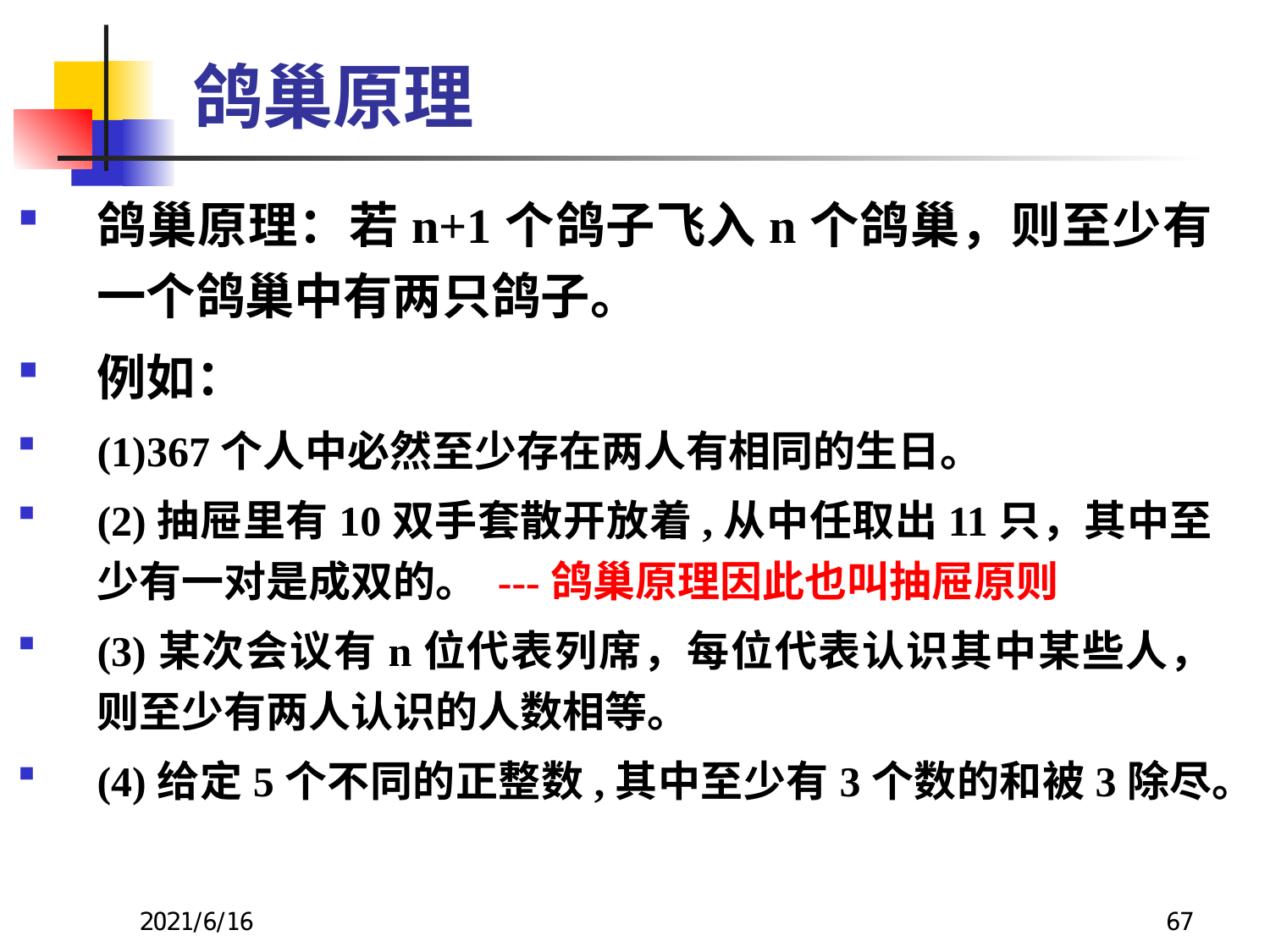

# 鸽巢原理
鸽巢原理：若n+1个鸽子飞入n个鸽巢，则至少有一个鸽巢中有两只鸽子。
例如：
(1)367个人中必然至少存在两人有相同的生日。
(2)抽屉里有10双手套散开放着,从中任取出11只，其中至少有一对是成双的。 ---鸽巢原理因此也叫抽屉原则
(3)某次会议有n位代表列席，每位代表认识其中某些人，则至少有两人认识的人数相等。
(4)给定5个不同的正整数,其中至少有3个数的和被3除尽。

2021/6/16
67